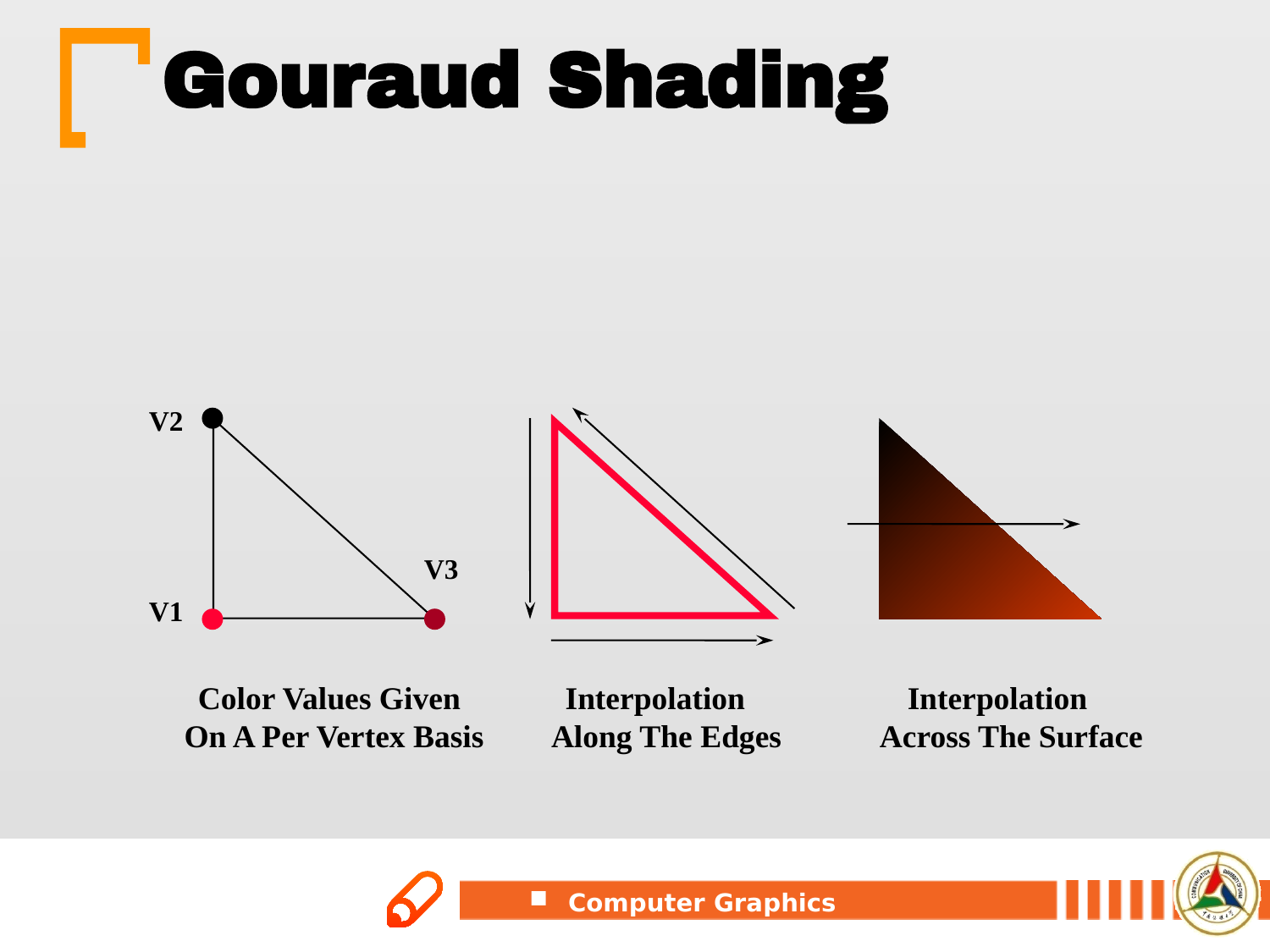

# Gouraud Shading
对多边形进行颜色插值。
沿边界进行插值。
在多边形面上进行插值。
V2

V3
V1

  Color Values Given
On A Per Vertex Basis
  Interpolation
Along The Edges
    Interpolation
Across The Surface